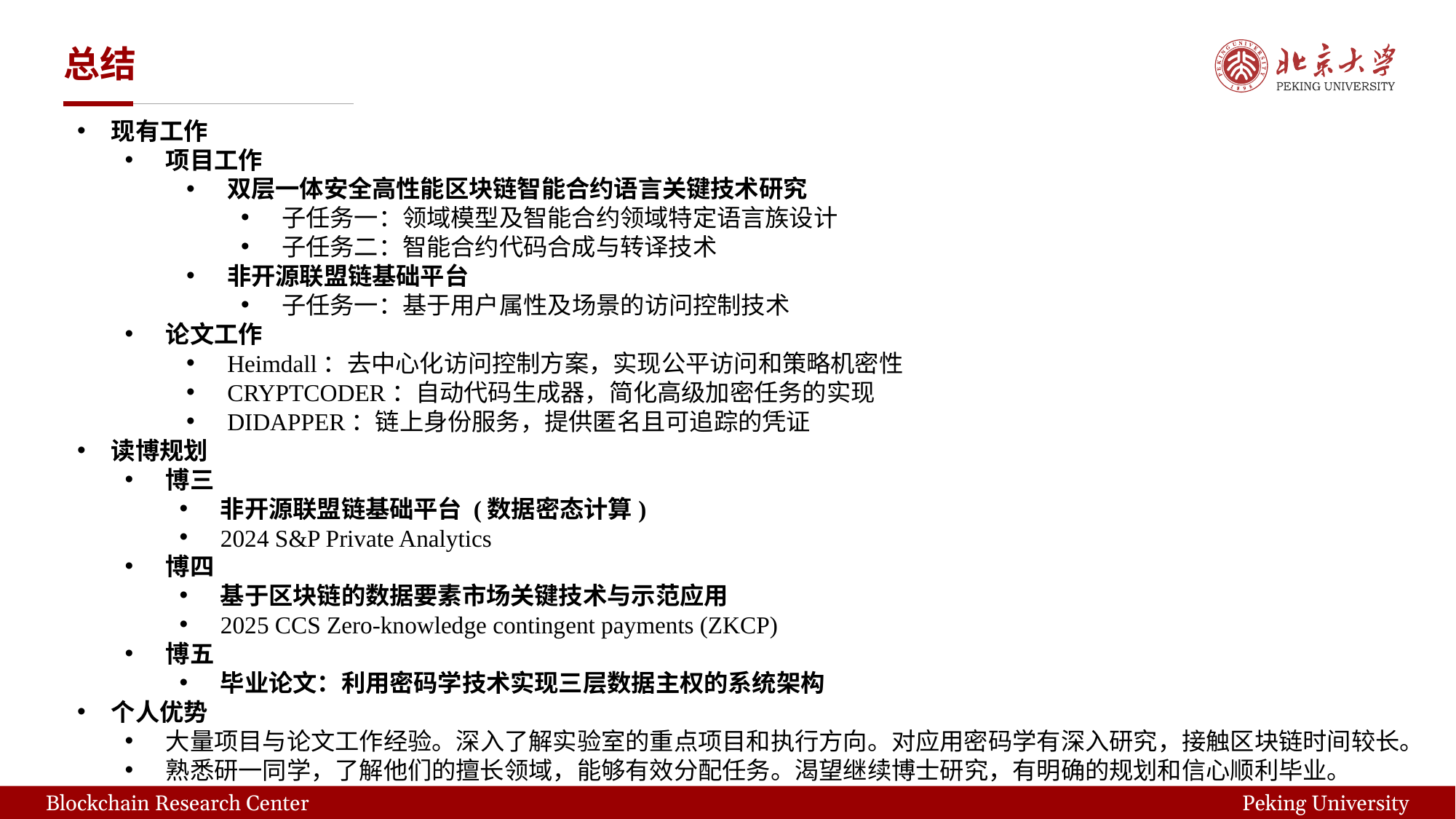

# 总结
现有工作
项目工作
双层一体安全高性能区块链智能合约语言关键技术研究
子任务一：领域模型及智能合约领域特定语言族设计
子任务二：智能合约代码合成与转译技术
非开源联盟链基础平台
子任务一：基于用户属性及场景的访问控制技术
论文工作
Heimdall：去中心化访问控制方案，实现公平访问和策略机密性
CRYPTCODER：自动代码生成器，简化高级加密任务的实现
DIDAPPER：链上身份服务，提供匿名且可追踪的凭证
读博规划
博三
非开源联盟链基础平台 (数据密态计算)
2024 S&P Private Analytics
博四
基于区块链的数据要素市场关键技术与示范应用
2025 CCS Zero-knowledge contingent payments (ZKCP)
博五
毕业论文：利用密码学技术实现三层数据主权的系统架构
个人优势
大量项目与论文工作经验。深入了解实验室的重点项目和执行方向。对应用密码学有深入研究，接触区块链时间较长。
熟悉研一同学，了解他们的擅长领域，能够有效分配任务。渴望继续博士研究，有明确的规划和信心顺利毕业。